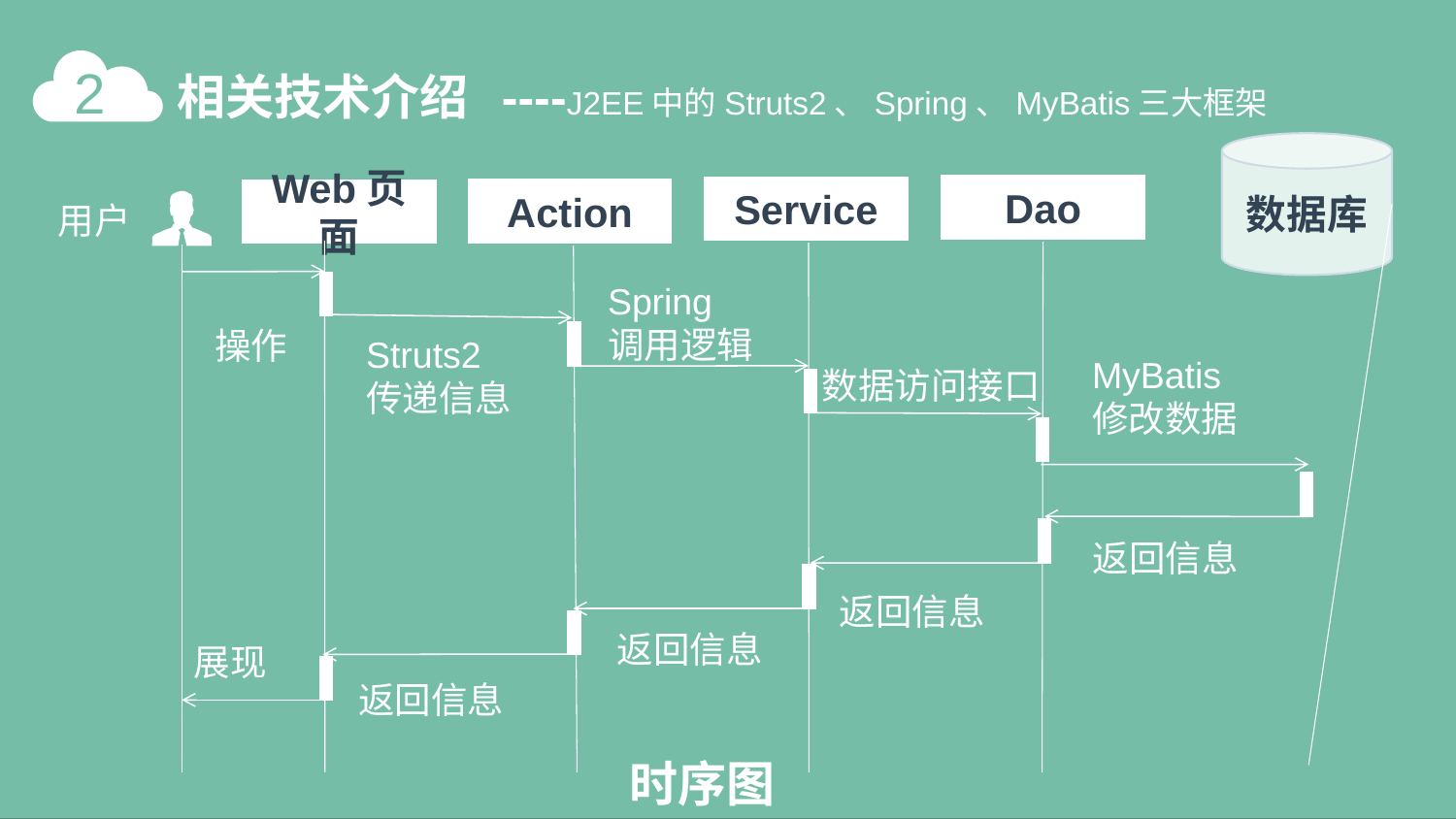

2

相关技术介绍  ----J2EE中的Struts2、Spring、MyBatis三大框架
数据库
Dao
Service
Action
Web页面

用户
Spring
调用逻辑

操作

Struts2
传递信息
MyBatis
修改数据
数据访问接口

返回信息

返回信息

返回信息
展现

返回信息
时序图